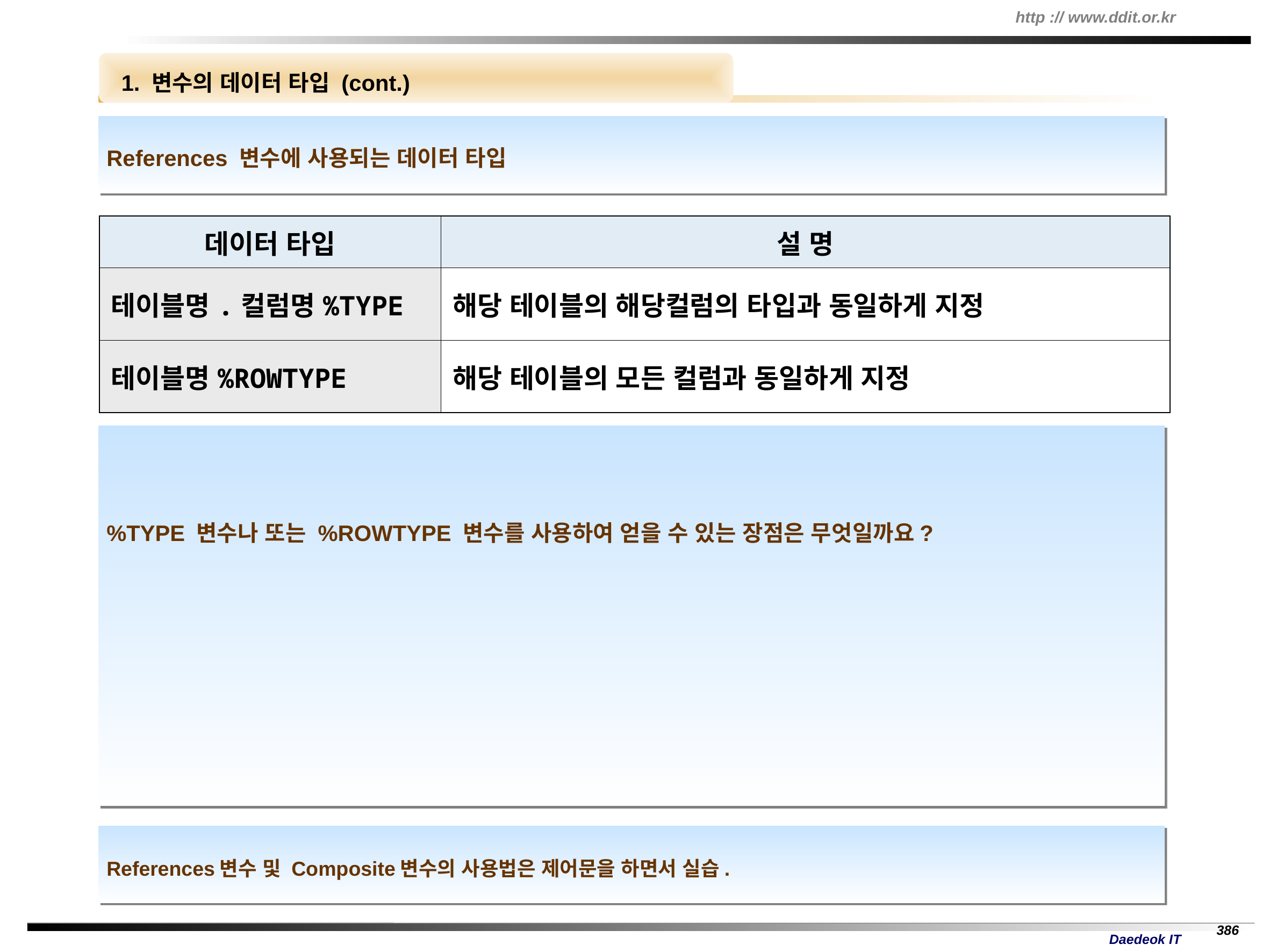

1. 변수의 데이터 타입 (cont.)

References 변수에 사용되는 데이터 타입
| 데이터 타입 | 설 명 |
| --- | --- |
| 테이블명.컬럼명%TYPE | 해당 테이블의 해당컬럼의 타입과 동일하게 지정 |
| 테이블명%ROWTYPE | 해당 테이블의 모든 컬럼과 동일하게 지정 |
%TYPE 변수나 또는 %ROWTYPE 변수를 사용하여 얻을 수 있는 장점은 무엇일까요?

References변수 및 Composite변수의 사용법은 제어문을 하면서 실습.